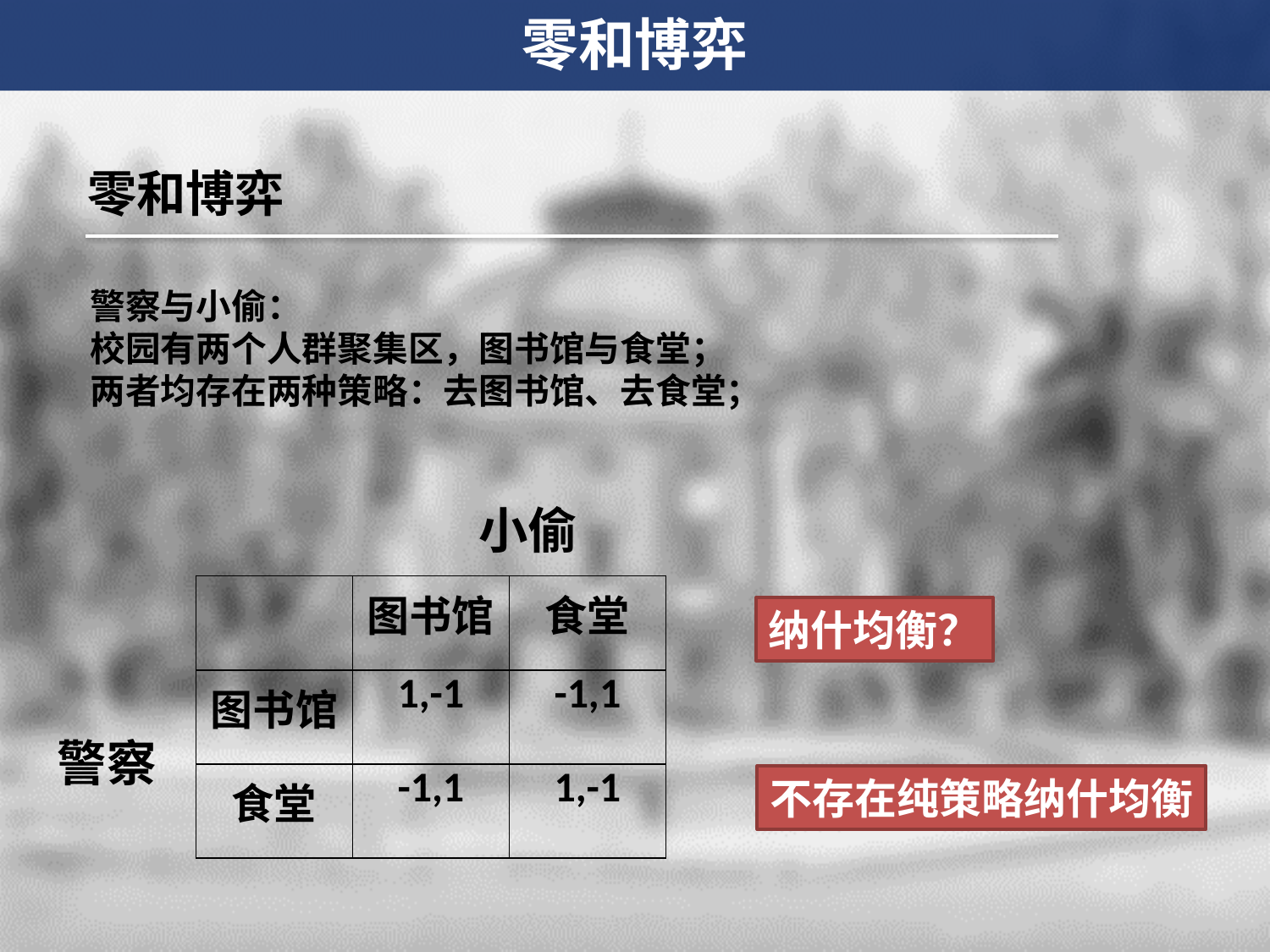

零和博弈

零和博弈
警察与小偷：
校园有两个人群聚集区，图书馆与食堂；
两者均存在两种策略：去图书馆、去食堂；
小偷
|  | 图书馆 | 食堂 |
| --- | --- | --- |
| 图书馆 | 1,-1 | -1,1 |
| 食堂 | -1,1 | 1,-1 |
纳什均衡？
警察
不存在纯策略纳什均衡